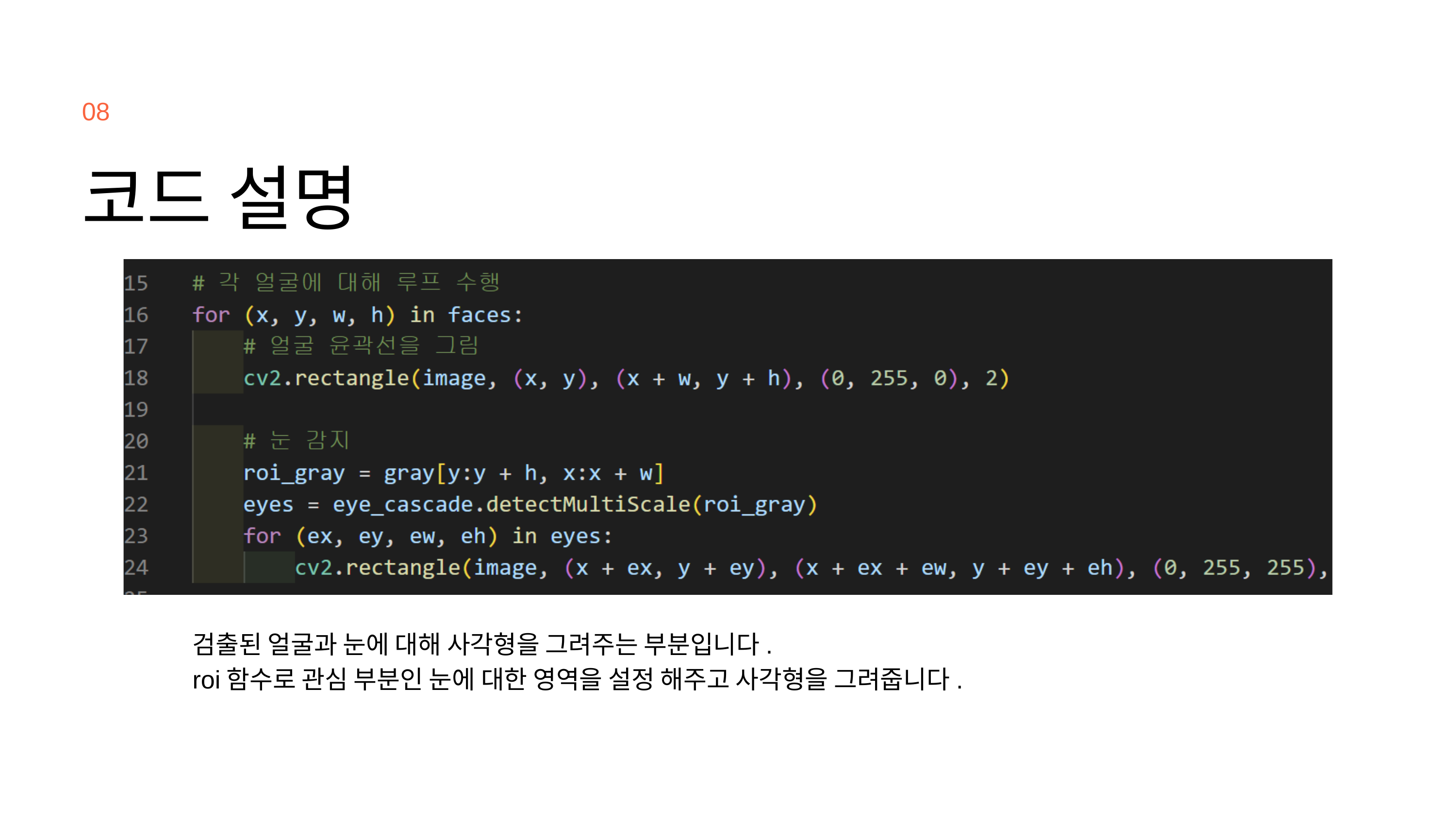

08
코드 설명

검출된 얼굴과 눈에 대해 사각형을 그려주는 부분입니다.
roi함수로 관심 부분인 눈에 대한 영역을 설정 해주고 사각형을 그려줍니다.